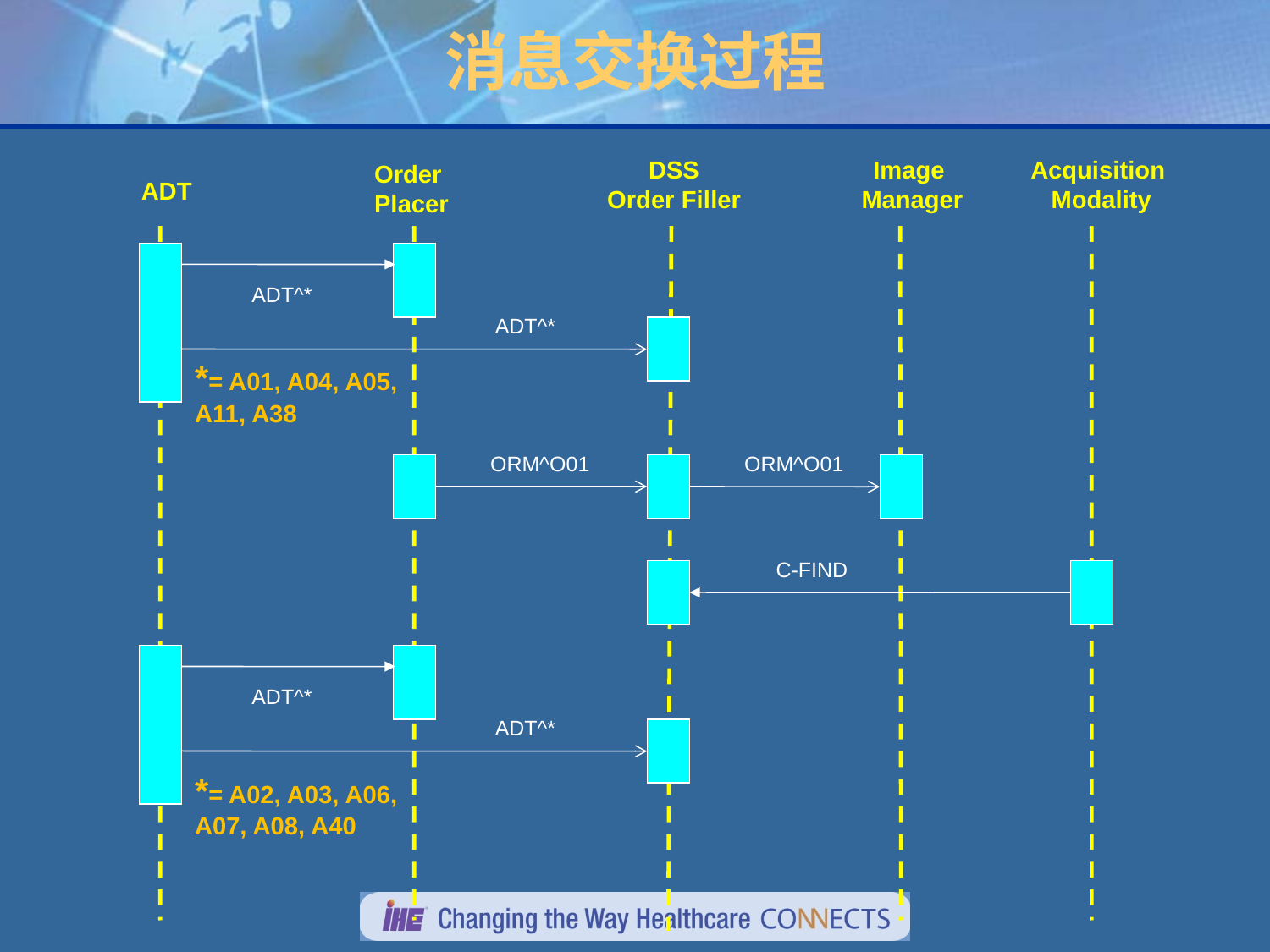

# 消息交换过程
DSS
Order Filler
Image
Manager
Acquisition
Modality
Order
Placer
ADT

ADT^*
ADT^*

*= A01, A04, A05,
A11, A38
ORM^O01
ORM^O01

C-FIND

ADT^*
ADT^*

*= A02, A03, A06,
A07, A08, A40